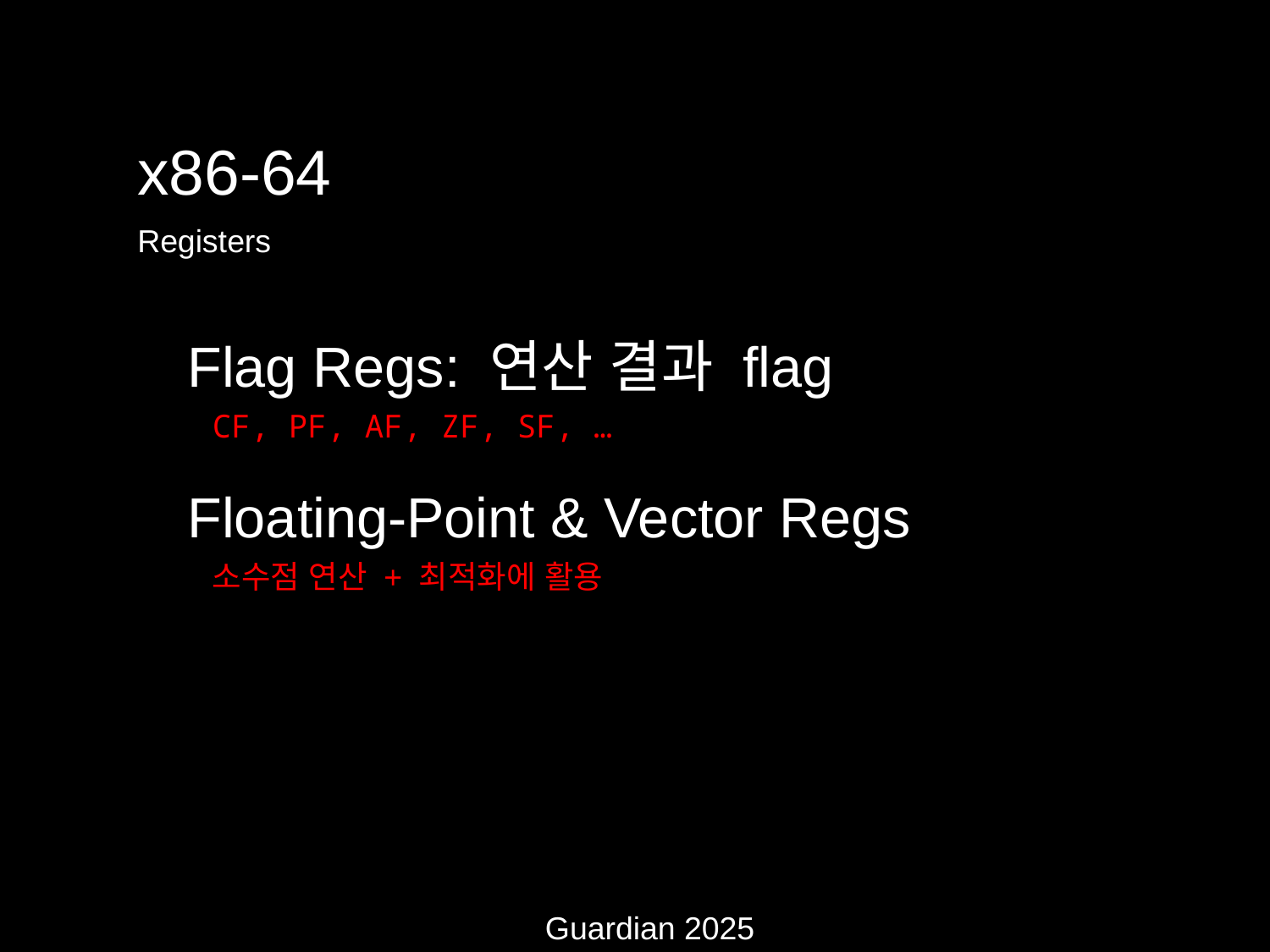

x86-64
Registers
Flag Regs: 연산 결과 flag
CF, PF, AF, ZF, SF, …
Floating-Point & Vector Regs
소수점 연산 + 최적화에 활용